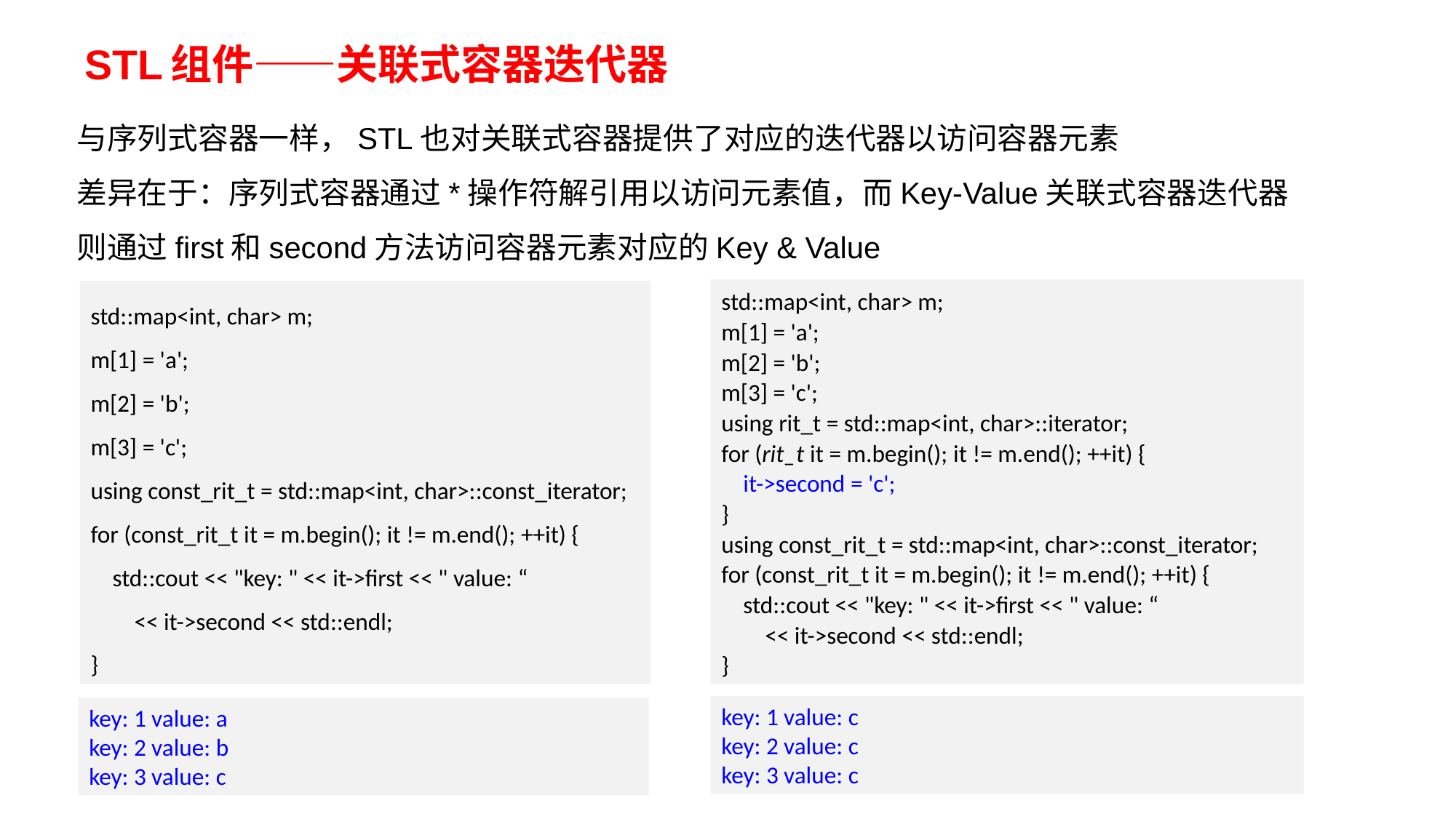

# STL组件——关联式容器迭代器
与序列式容器一样，STL也对关联式容器提供了对应的迭代器以访问容器元素
差异在于：序列式容器通过*操作符解引用以访问元素值，而Key-Value关联式容器迭代器
则通过first和second方法访问容器元素对应的Key & Value
std::map<int, char> m;
m[1] = 'a';
m[2] = 'b';
m[3] = 'c';
using rit_t = std::map<int, char>::iterator;
for (rit_t it = m.begin(); it != m.end(); ++it) {
    it->second = 'c';
}
using const_rit_t = std::map<int, char>::const_iterator;
for (const_rit_t it = m.begin(); it != m.end(); ++it) {
    std::cout << "key: " << it->first << " value: “
        << it->second << std::endl;
}
std::map<int, char> m;
m[1] = 'a';
m[2] = 'b';
m[3] = 'c';
using const_rit_t = std::map<int, char>::const_iterator;
for (const_rit_t it = m.begin(); it != m.end(); ++it) {
    std::cout << "key: " << it->first << " value: “
        << it->second << std::endl;
}
key: 1 value: c
key: 2 value: c
key: 3 value: c
key: 1 value: a
key: 2 value: b
key: 3 value: c